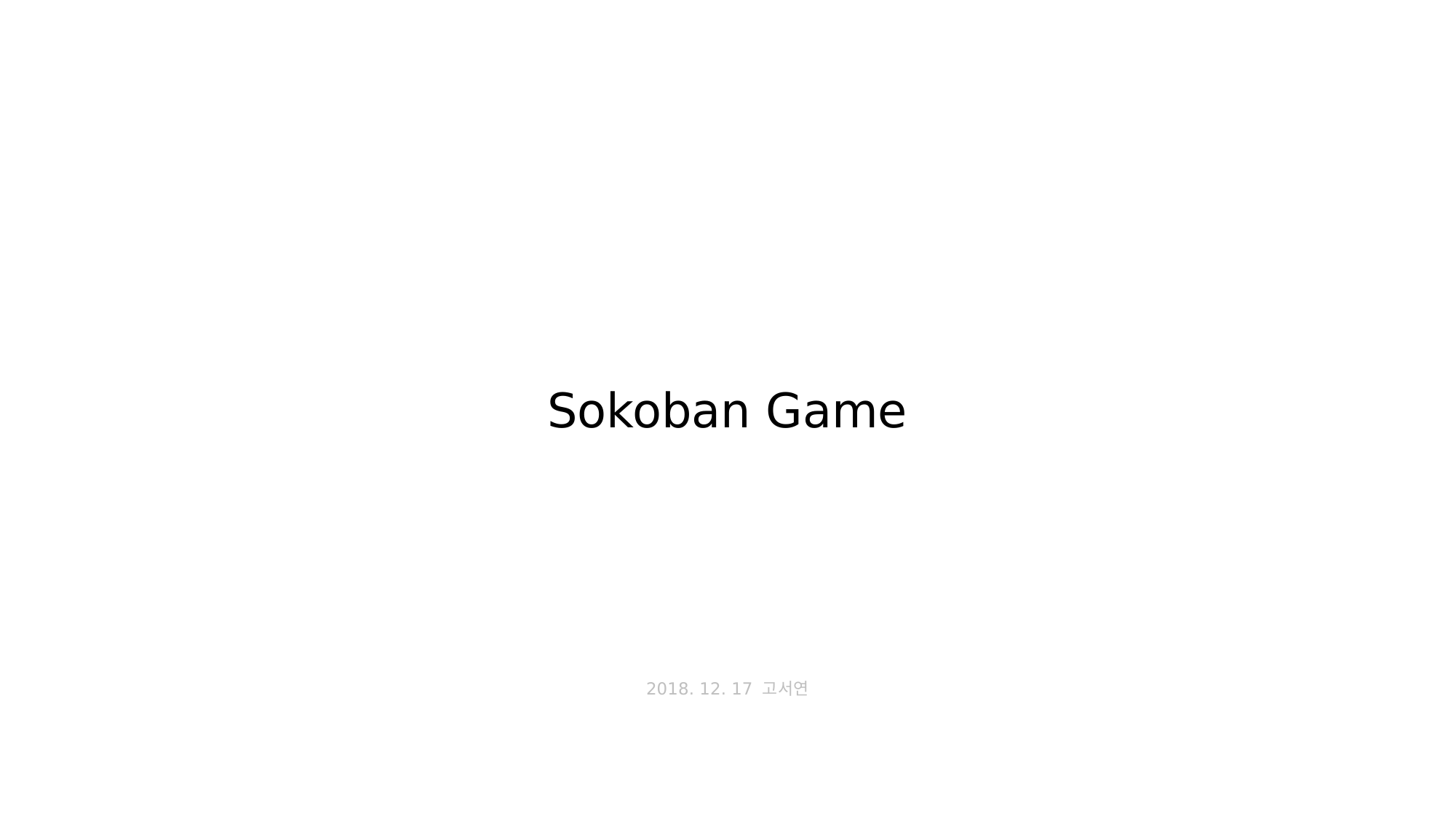

# Sokoban Game

2018. 12. 17 고서연